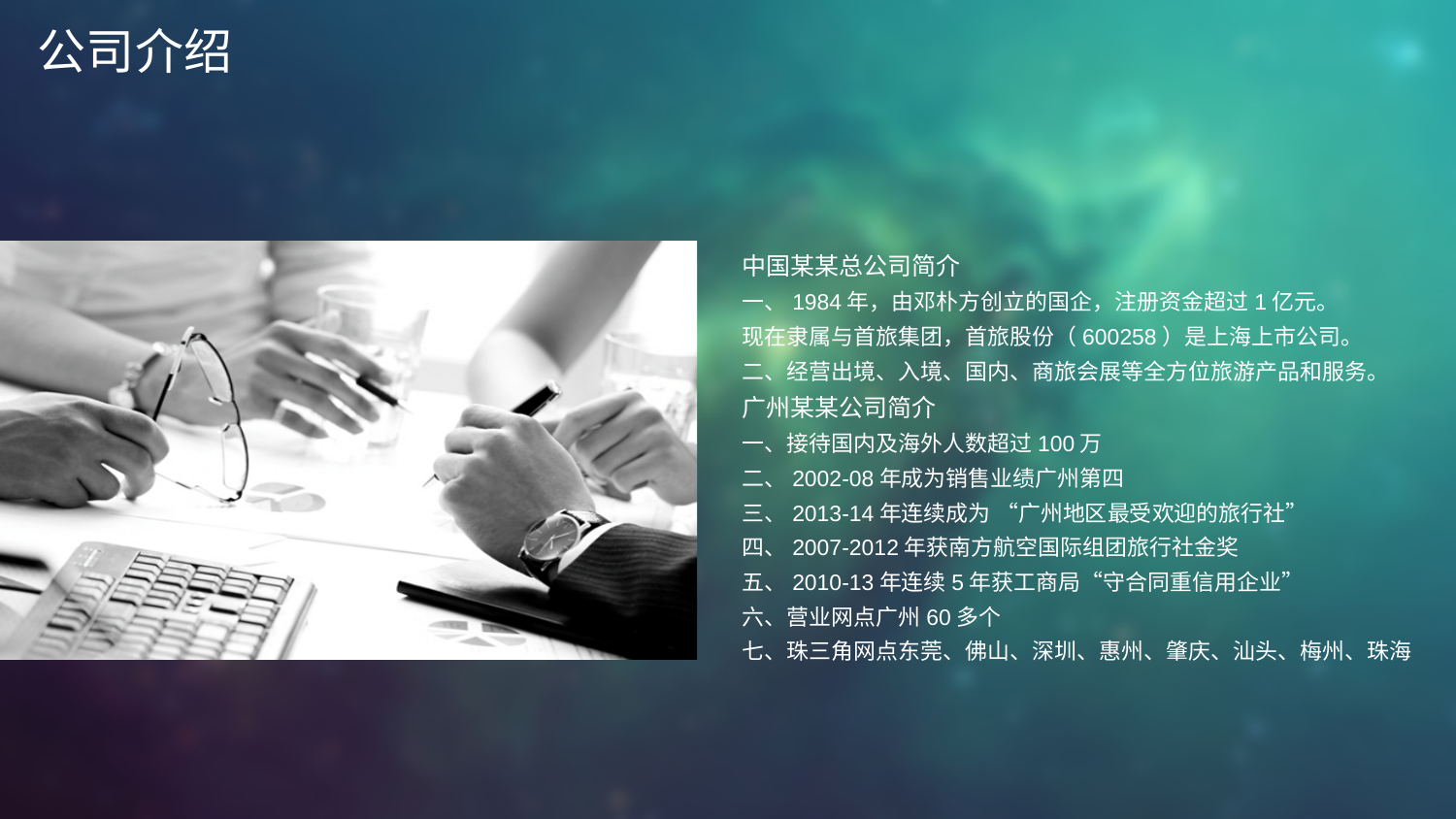

公司介绍
中国某某总公司简介
一、1984年，由邓朴方创立的国企，注册资金超过1亿元。
现在隶属与首旅集团，首旅股份（600258）是上海上市公司。
二、经营出境、入境、国内、商旅会展等全方位旅游产品和服务。
广州某某公司简介
一、接待国内及海外人数超过100万
二、2002-08年成为销售业绩广州第四
三、2013-14年连续成为 “广州地区最受欢迎的旅行社”
四、2007-2012年获南方航空国际组团旅行社金奖
五、2010-13年连续5年获工商局“守合同重信用企业”
六、营业网点广州60多个
七、珠三角网点东莞、佛山、深圳、惠州、肇庆、汕头、梅州、珠海